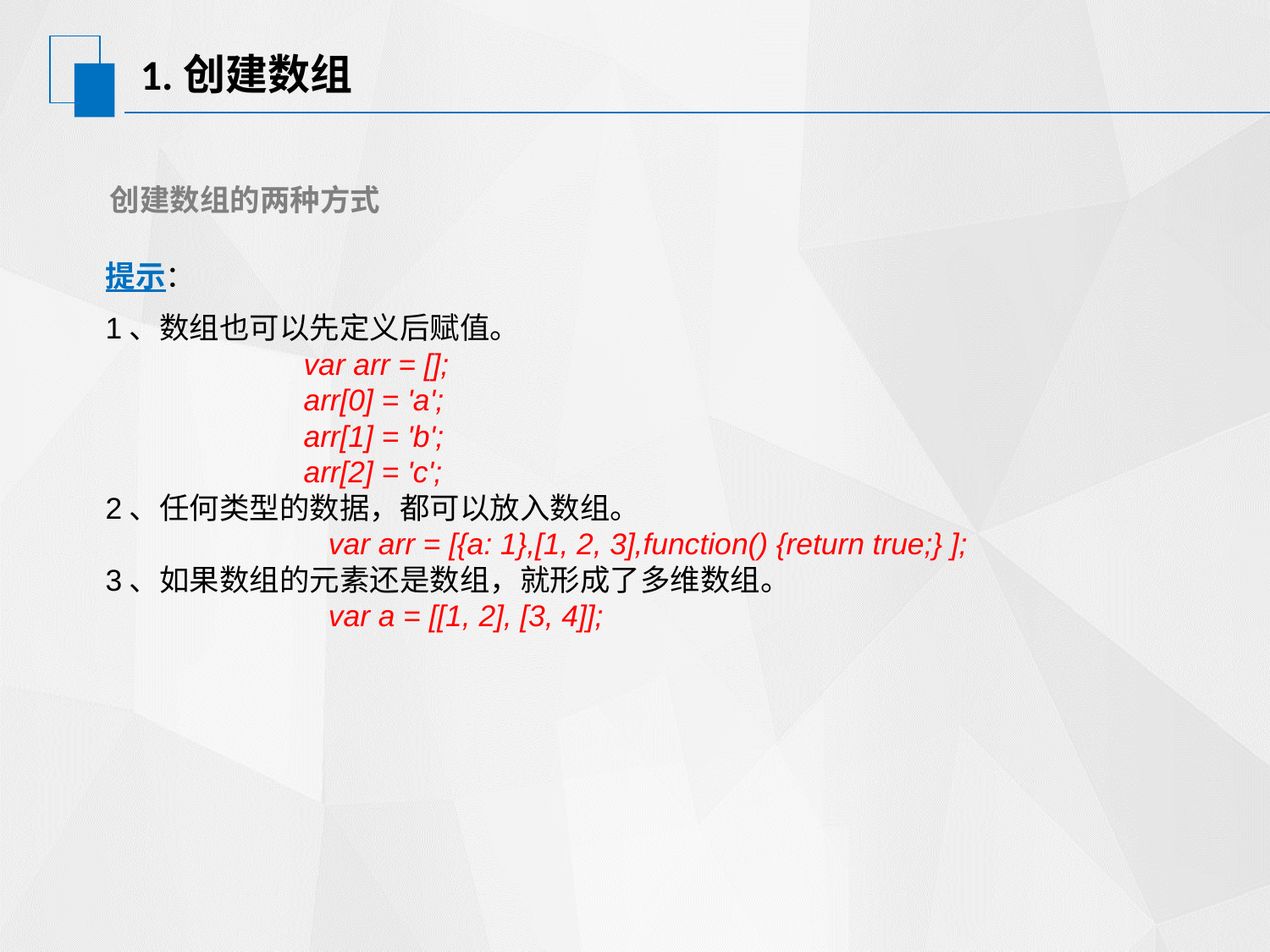

# 1.创建数组
    创建数组的两种方式
提示：
1、数组也可以先定义后赋值。
                        var arr = [];
                        arr[0] = 'a';
                        arr[1] = 'b';
                        arr[2] = 'c';
2、任何类型的数据，都可以放入数组。
                           var arr = [{a: 1},[1, 2, 3],function() {return true;} ];
3、如果数组的元素还是数组，就形成了多维数组。
                           var a = [[1, 2], [3, 4]];